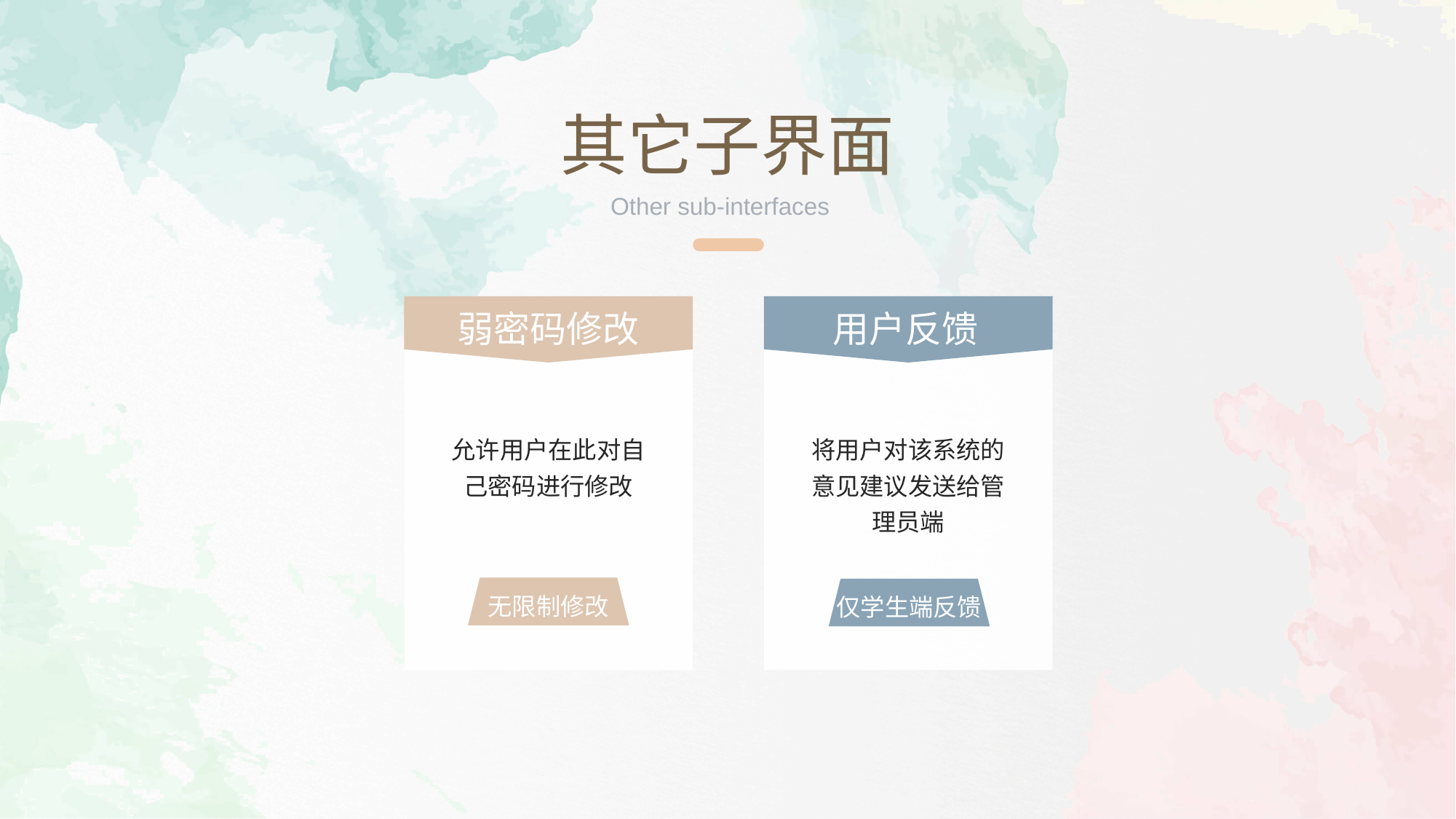

其它子界面
Other sub-interfaces

弱密码修改
用户反馈
将用户对该系统的意见建议发送给管理员端
允许用户在此对自己密码进行修改
无限制修改
仅学生端反馈